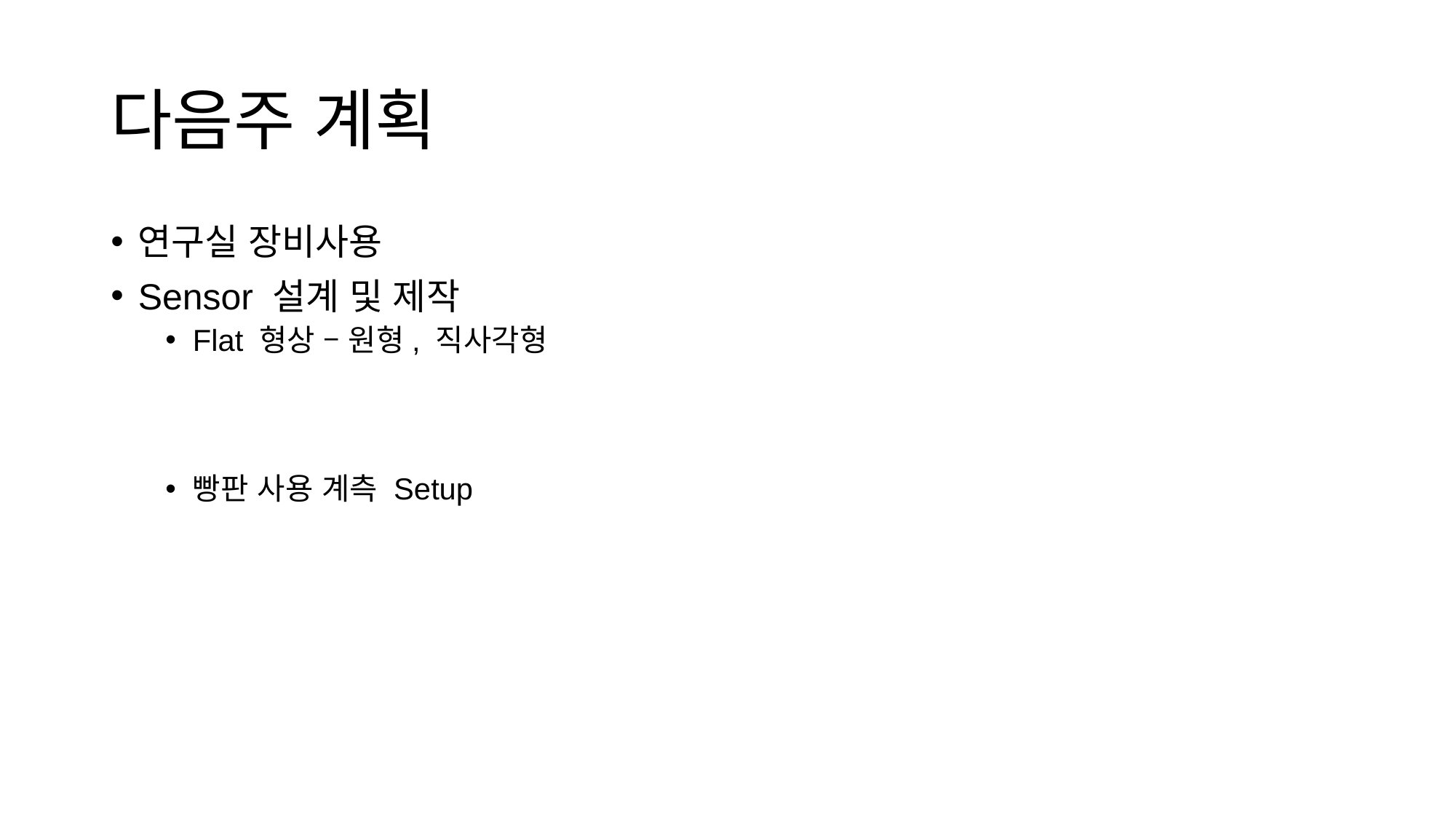

# 다음주 계획
연구실 장비사용
Sensor 설계 및 제작
Flat 형상 – 원형, 직사각형

빵판 사용 계측 Setup